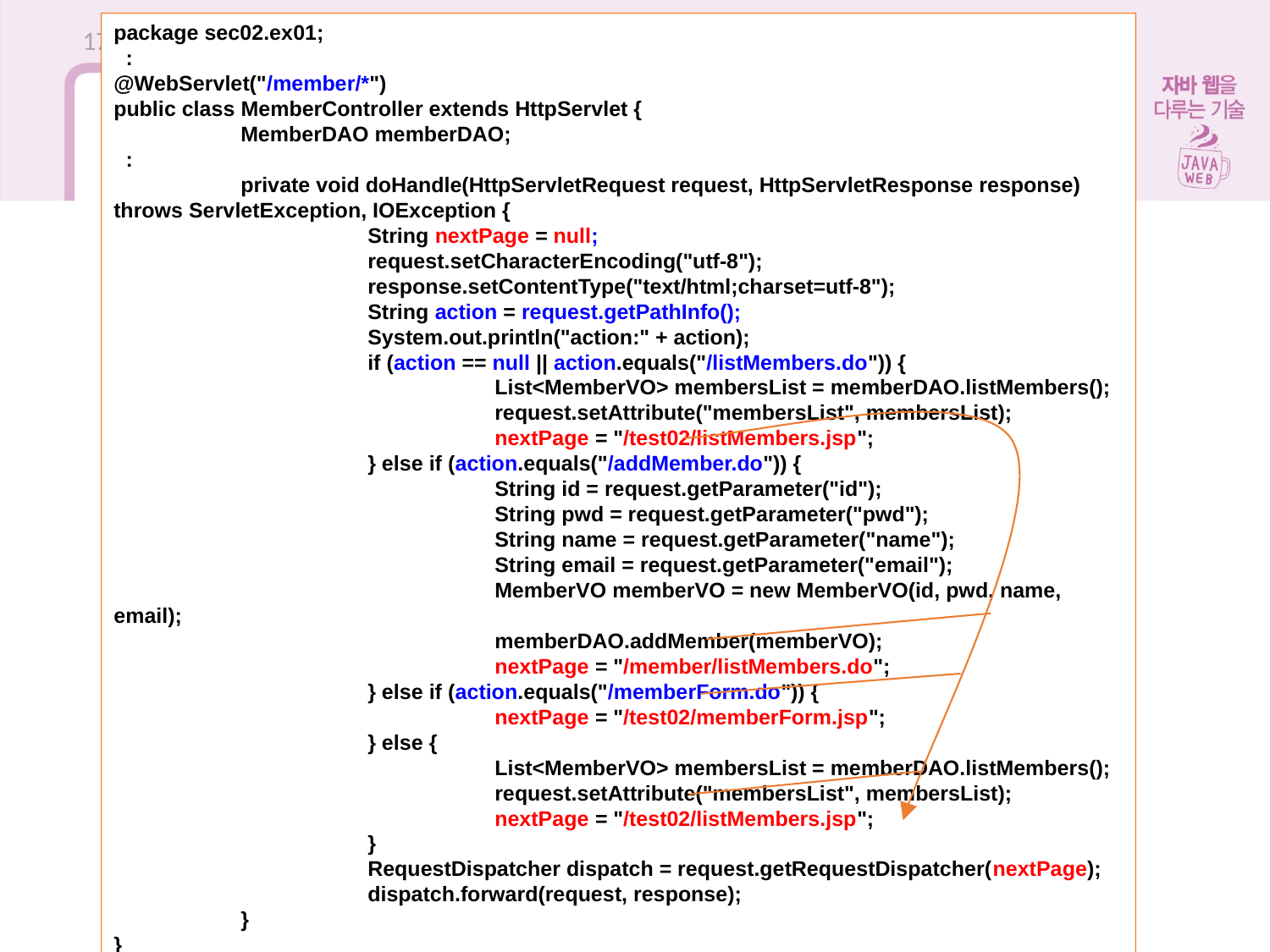

17장  모델2 방식으로 효율적으로 개발하기
package sec02.ex01;
  :
@WebServlet("/member/*")
public class MemberController extends HttpServlet {
	MemberDAO memberDAO;
  :
	private void doHandle(HttpServletRequest request, HttpServletResponse response) throws ServletException, IOException {
		String nextPage = null;
		request.setCharacterEncoding("utf-8");
		response.setContentType("text/html;charset=utf-8");
		String action = request.getPathInfo();
		System.out.println("action:" + action);
		if (action == null || action.equals("/listMembers.do")) {
			List<MemberVO> membersList = memberDAO.listMembers();
			request.setAttribute("membersList", membersList);
			nextPage = "/test02/listMembers.jsp";
		} else if (action.equals("/addMember.do")) {
			String id = request.getParameter("id");
			String pwd = request.getParameter("pwd");
			String name = request.getParameter("name");
			String email = request.getParameter("email");
			MemberVO memberVO = new MemberVO(id, pwd, name, email);
			memberDAO.addMember(memberVO);
			nextPage = "/member/listMembers.do";
		} else if (action.equals("/memberForm.do")) {
			nextPage = "/test02/memberForm.jsp";
		} else {
			List<MemberVO> membersList = memberDAO.listMembers();
			request.setAttribute("membersList", membersList);
			nextPage = "/test02/listMembers.jsp";
		}
		RequestDispatcher dispatch = request.getRequestDispatcher(nextPage);
		dispatch.forward(request, response);
	}
}
17.3 MVC를 이용한 회원 관리